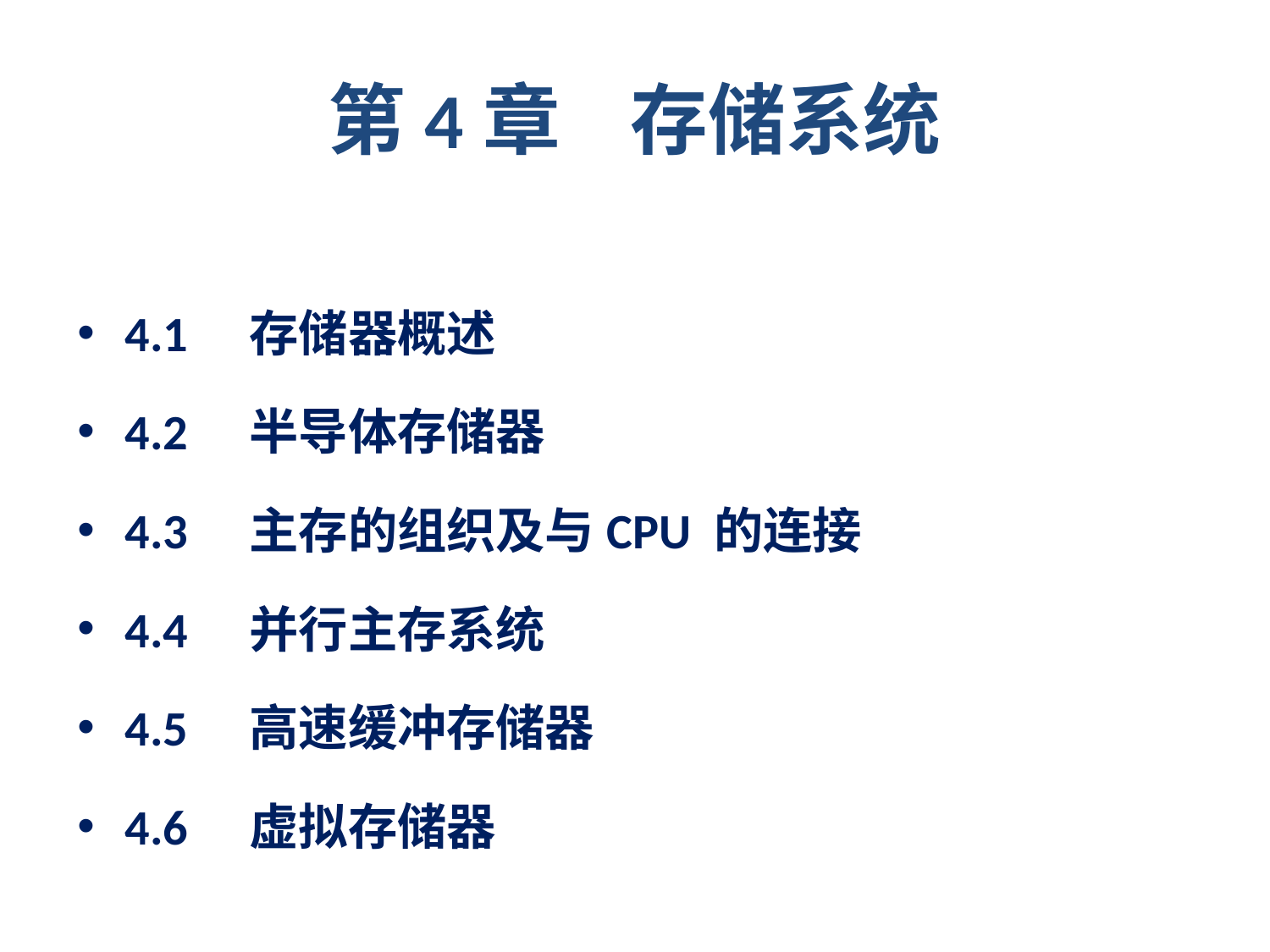

# 第4章    存储系统
4.1　存储器概述
4.2　半导体存储器
4.3　主存的组织及与CPU 的连接
4.4　并行主存系统
4.5　高速缓冲存储器
4.6　虚拟存储器